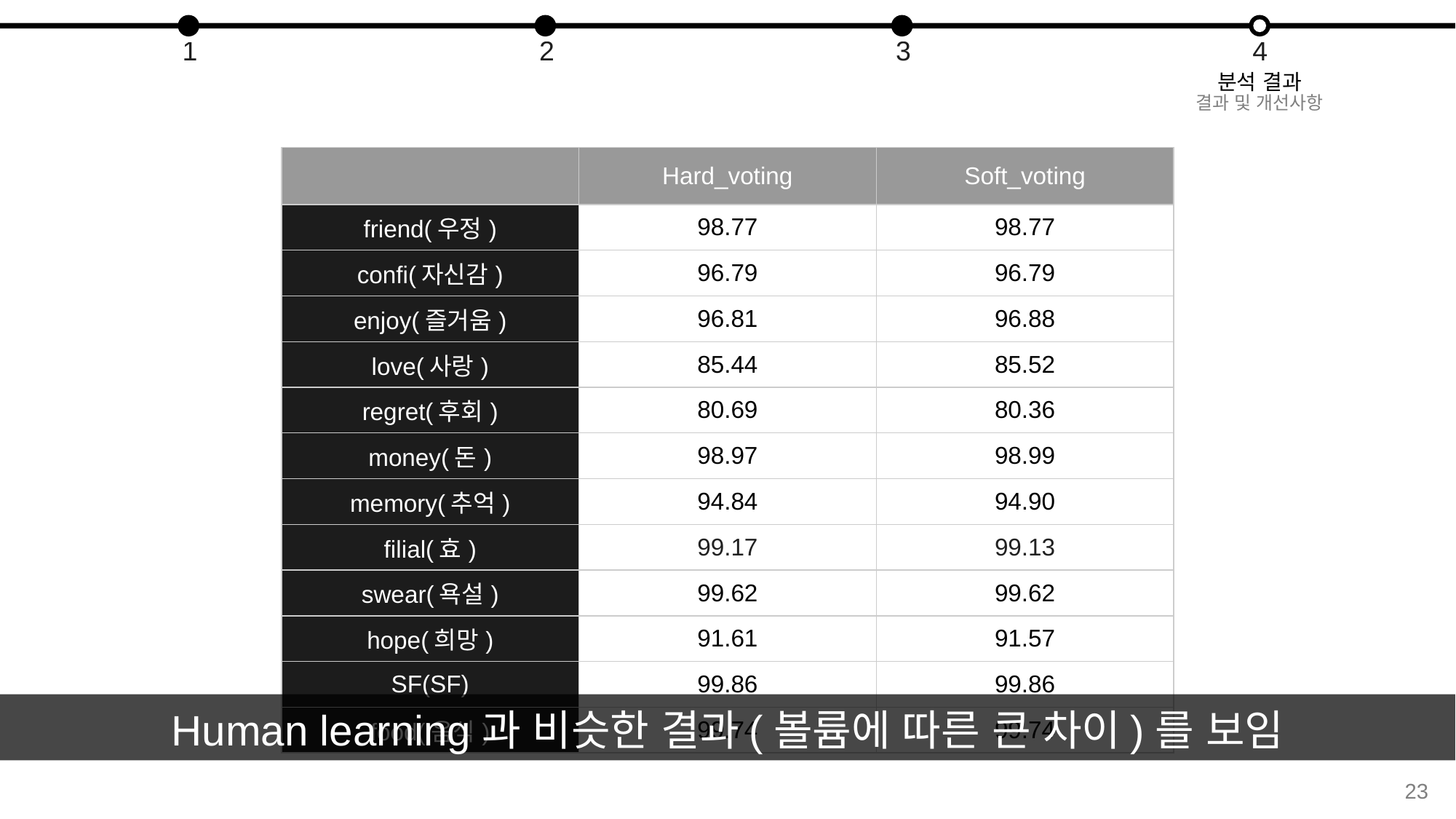

1
2
3
4
분석 결과
결과 및 개선사항
|  | Hard\_voting | Soft\_voting |
| --- | --- | --- |
| friend(우정) | 98.77 | 98.77 |
| confi(자신감) | 96.79 | 96.79 |
| enjoy(즐거움) | 96.81 | 96.88 |
| love(사랑) | 85.44 | 85.52 |
| regret(후회) | 80.69 | 80.36 |
| money(돈) | 98.97 | 98.99 |
| memory(추억) | 94.84 | 94.90 |
| filial(효) | 99.17 | 99.13 |
| swear(욕설) | 99.62 | 99.62 |
| hope(희망) | 91.61 | 91.57 |
| SF(SF) | 99.86 | 99.86 |
| food(음식) | 99.74 | 99.74 |

Human learning과 비슷한 결과(볼륨에 따른 큰 차이)를 보임
23